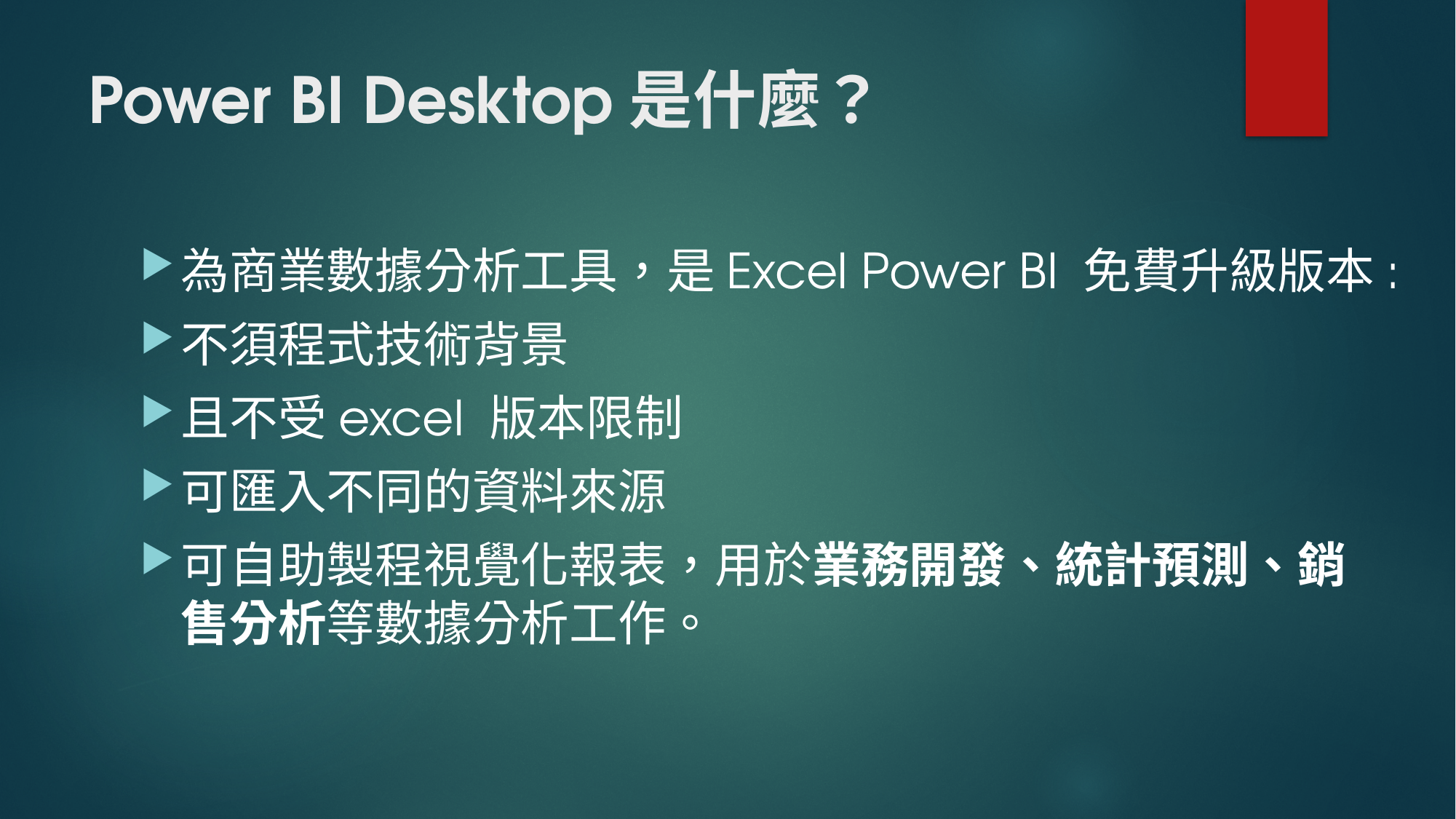

# Power BI Desktop是什麼？
為商業數據分析工具，是Excel Power BI 免費升級版本:
不須程式技術背景
且不受excel 版本限制
可匯入不同的資料來源
可自助製程視覺化報表，用於業務開發、統計預測、銷售分析等數據分析工作。